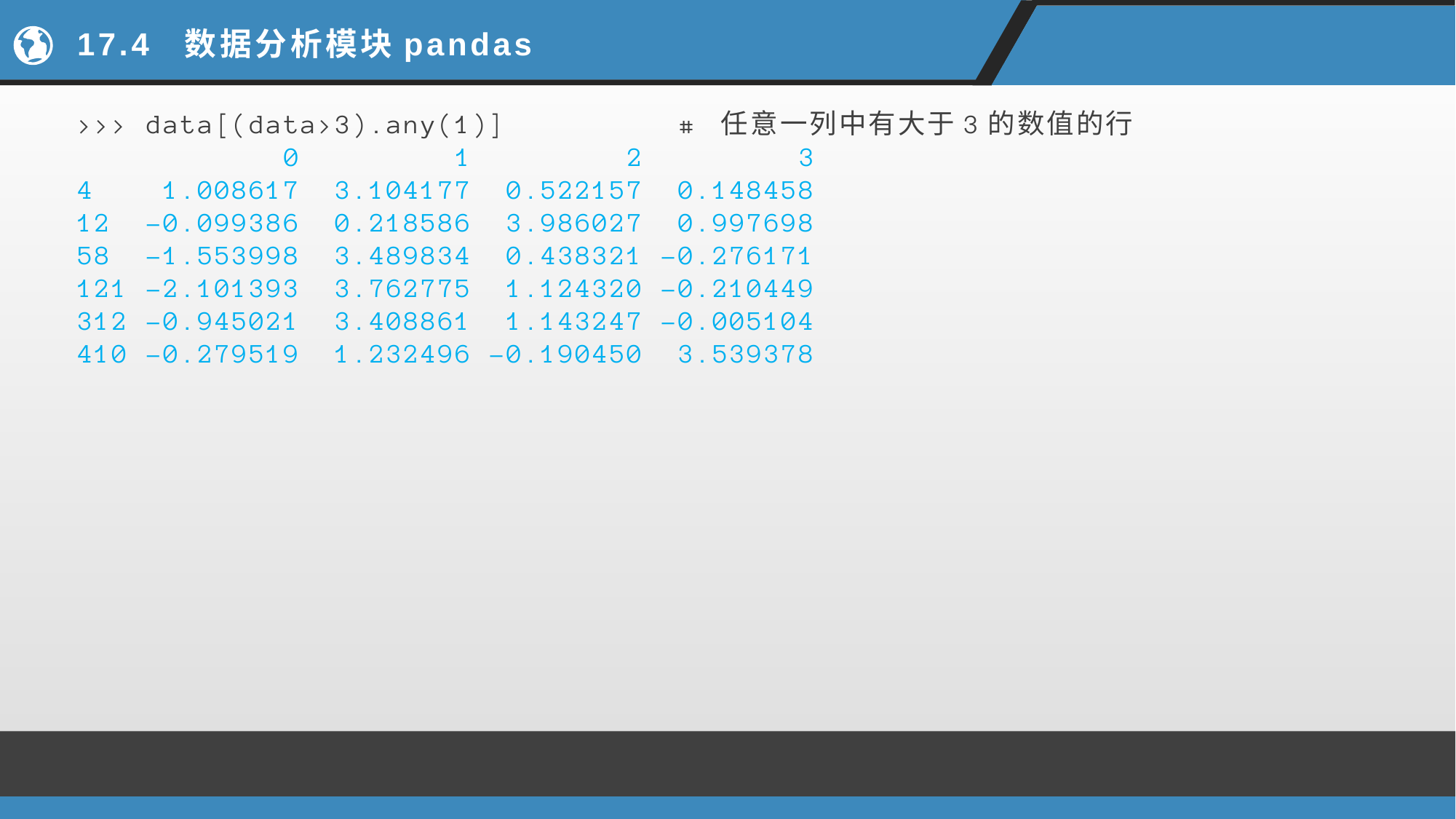

# 17.4  数据分析模块pandas

>>> data[(data>3).any(1)]          # 任意一列中有大于3的数值的行
            0         1         2         3
4    1.008617  3.104177  0.522157  0.148458
12  -0.099386  0.218586  3.986027  0.997698
58  -1.553998  3.489834  0.438321 -0.276171
121 -2.101393  3.762775  1.124320 -0.210449
312 -0.945021  3.408861  1.143247 -0.005104
410 -0.279519  1.232496 -0.190450  3.539378